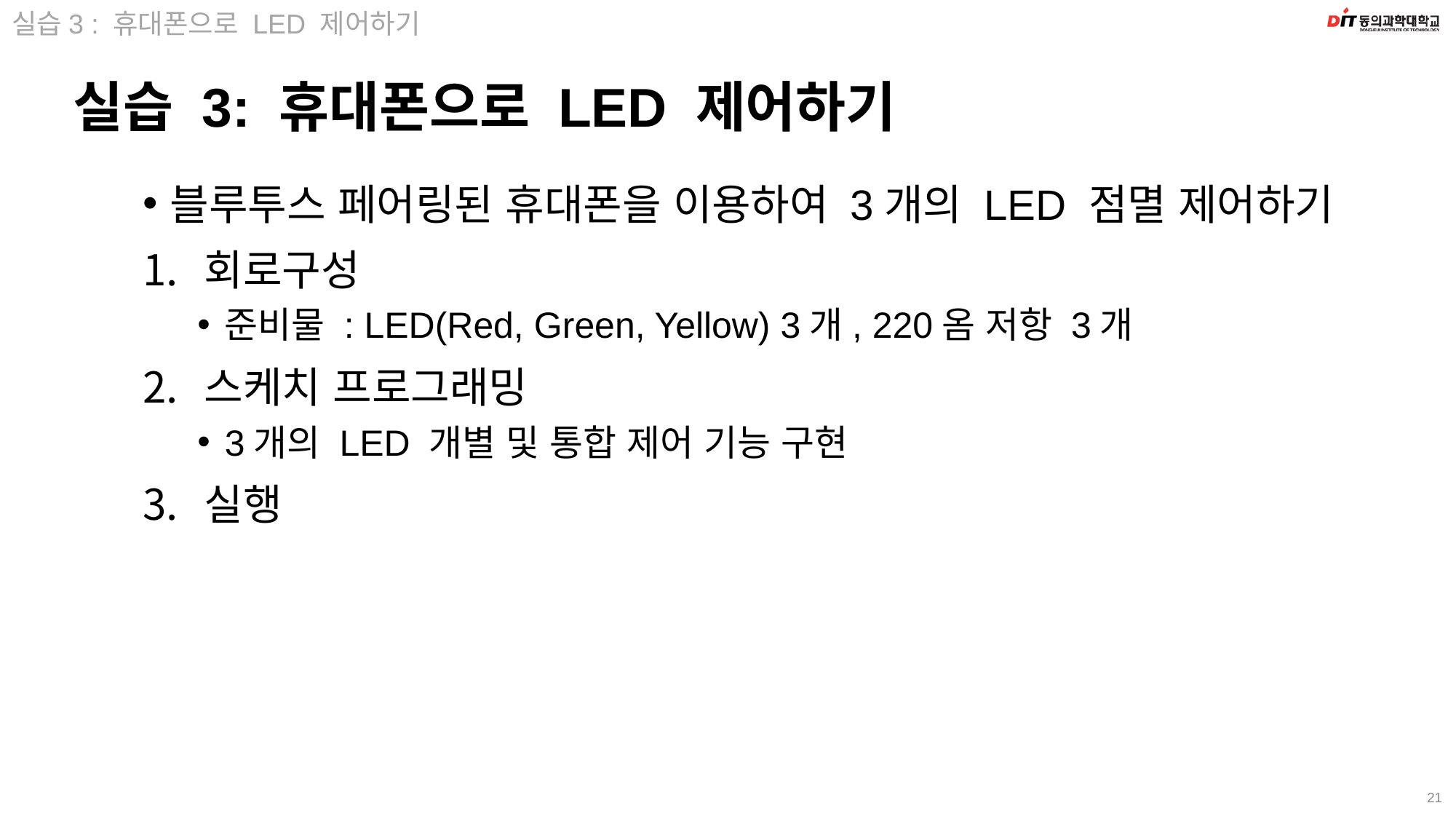

실습3 : 휴대폰으로 LED 제어하기
# 실습 3: 휴대폰으로 LED 제어하기
블루투스 페어링된 휴대폰을 이용하여 3개의 LED 점멸 제어하기
회로구성
준비물 : LED(Red, Green, Yellow) 3개, 220옴 저항 3개
스케치 프로그래밍
3개의 LED 개별 및 통합 제어 기능 구현
실행

21